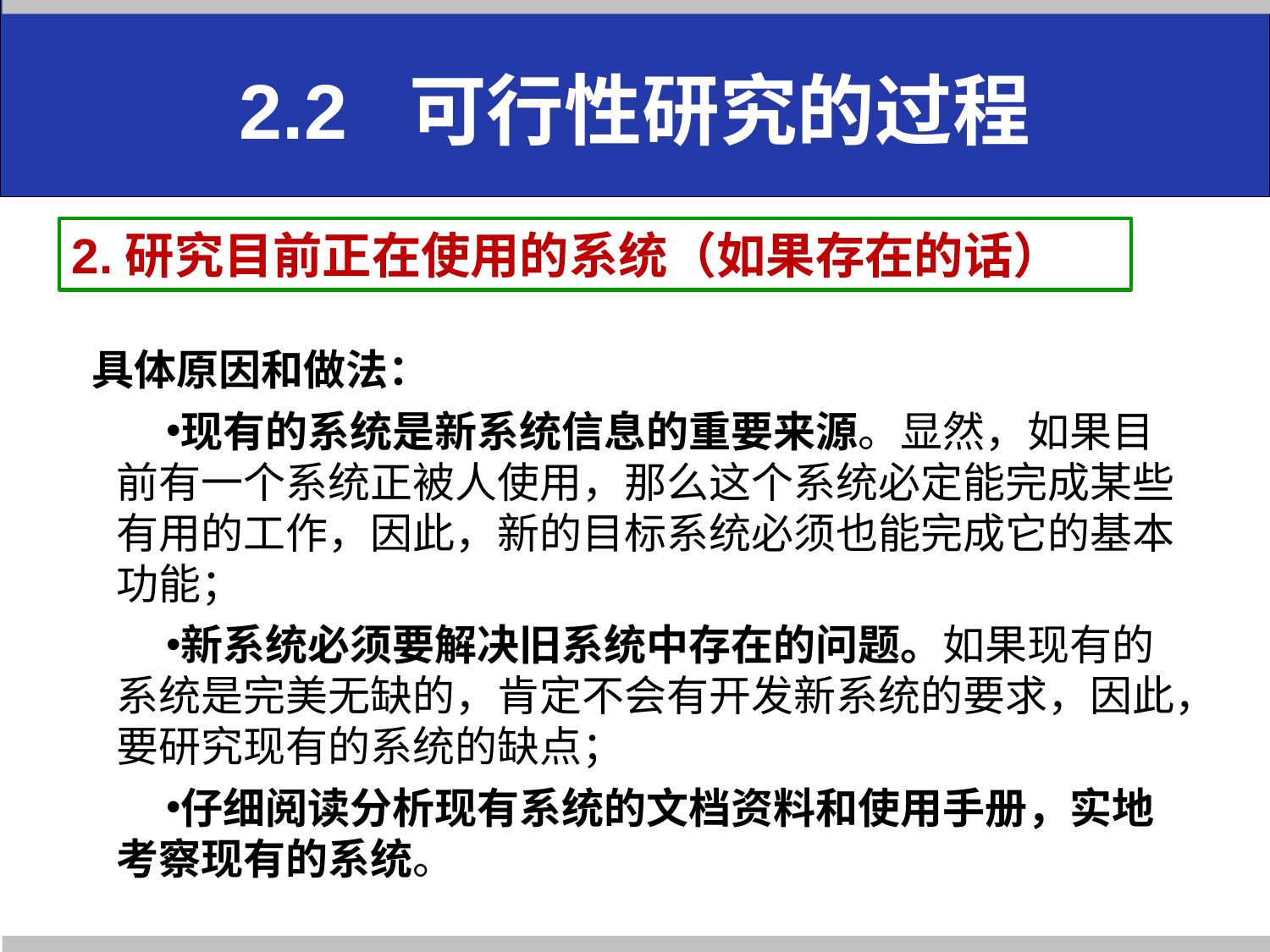

# 2.2  可行性研究的过程
2.研究目前正在使用的系统（如果存在的话）
具体原因和做法：
现有的系统是新系统信息的重要来源。显然，如果目前有一个系统正被人使用，那么这个系统必定能完成某些有用的工作，因此，新的目标系统必须也能完成它的基本功能；
新系统必须要解决旧系统中存在的问题。如果现有的系统是完美无缺的，肯定不会有开发新系统的要求，因此，要研究现有的系统的缺点；
仔细阅读分析现有系统的文档资料和使用手册，实地考察现有的系统。